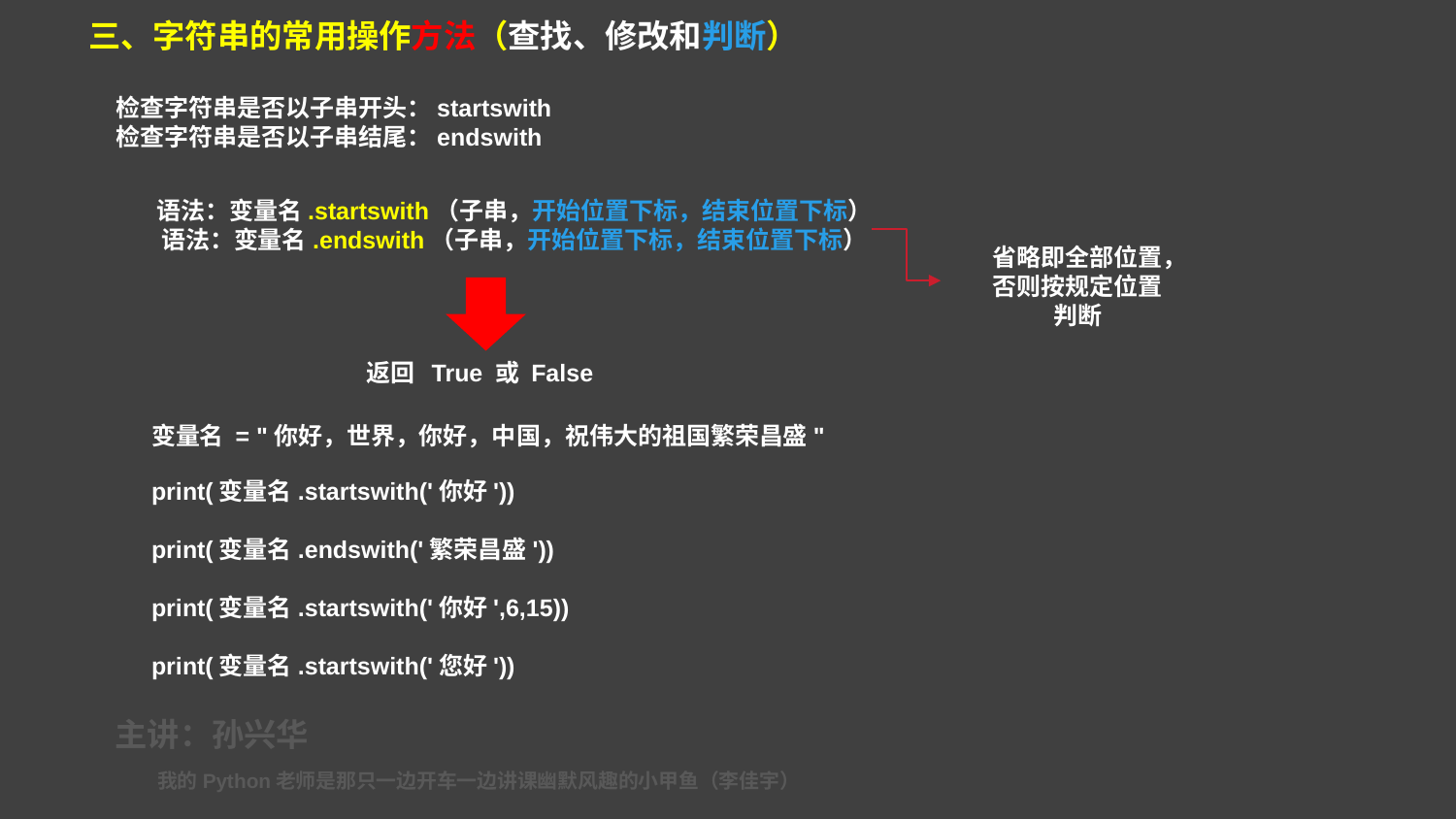

三、字符串的常用操作方法（查找、修改和判断）
检查字符串是否以子串开头：startswith
检查字符串是否以子串结尾：endswith
语法：变量名.startswith（子串，开始位置下标，结束位置下标）
语法：变量名.endswith（子串，开始位置下标，结束位置下标）
省略即全部位置，否则按规定位置判断

返回  True 或 False
变量名 = "你好，世界，你好，中国，祝伟大的祖国繁荣昌盛"
print(变量名.startswith('你好'))

print(变量名.endswith('繁荣昌盛'))

print(变量名.startswith('你好',6,15))

print(变量名.startswith('您好'))